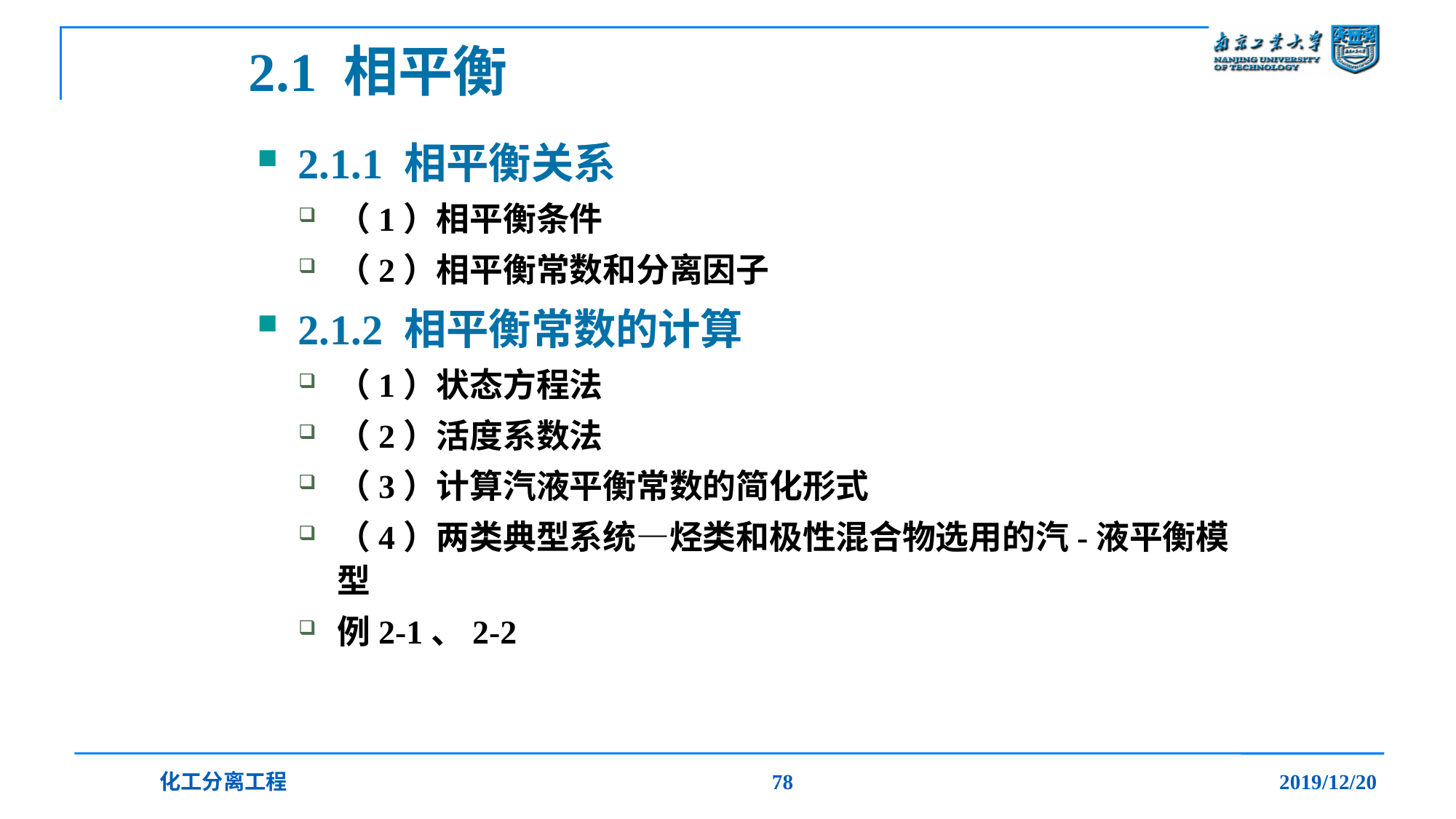

# 2.1 相平衡
2.1.1 相平衡关系
（1）相平衡条件
（2）相平衡常数和分离因子
2.1.2 相平衡常数的计算
（1）状态方程法
（2）活度系数法
（3）计算汽液平衡常数的简化形式
（4）两类典型系统—烃类和极性混合物选用的汽-液平衡模型
例2-1、2-2
化工分离工程
78
2019/12/20